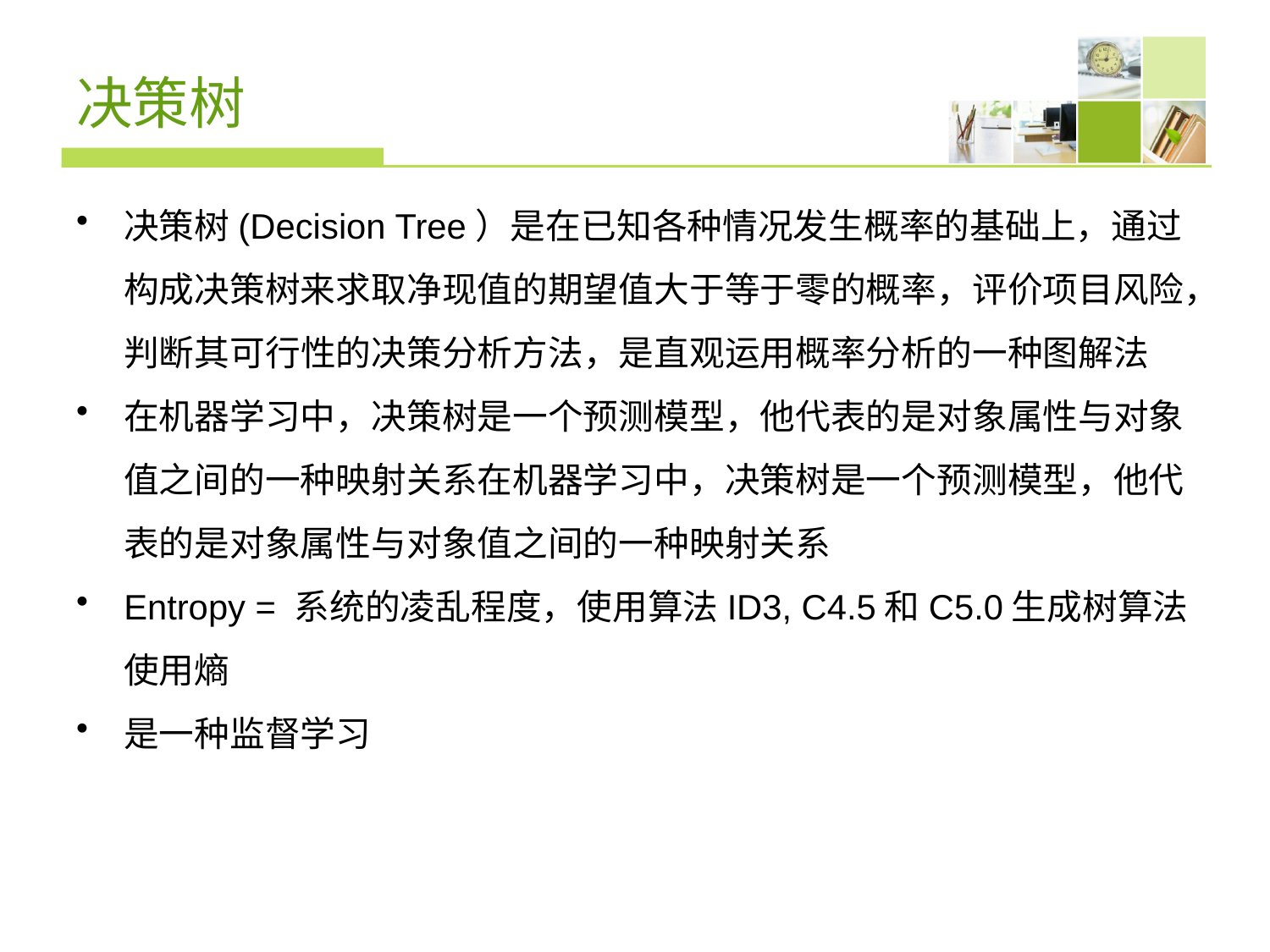

# 决策树
决策树(Decision Tree）是在已知各种情况发生概率的基础上，通过构成决策树来求取净现值的期望值大于等于零的概率，评价项目风险，判断其可行性的决策分析方法，是直观运用概率分析的一种图解法
在机器学习中，决策树是一个预测模型，他代表的是对象属性与对象值之间的一种映射关系在机器学习中，决策树是一个预测模型，他代表的是对象属性与对象值之间的一种映射关系
Entropy = 系统的凌乱程度，使用算法ID3, C4.5和C5.0生成树算法使用熵
是一种监督学习